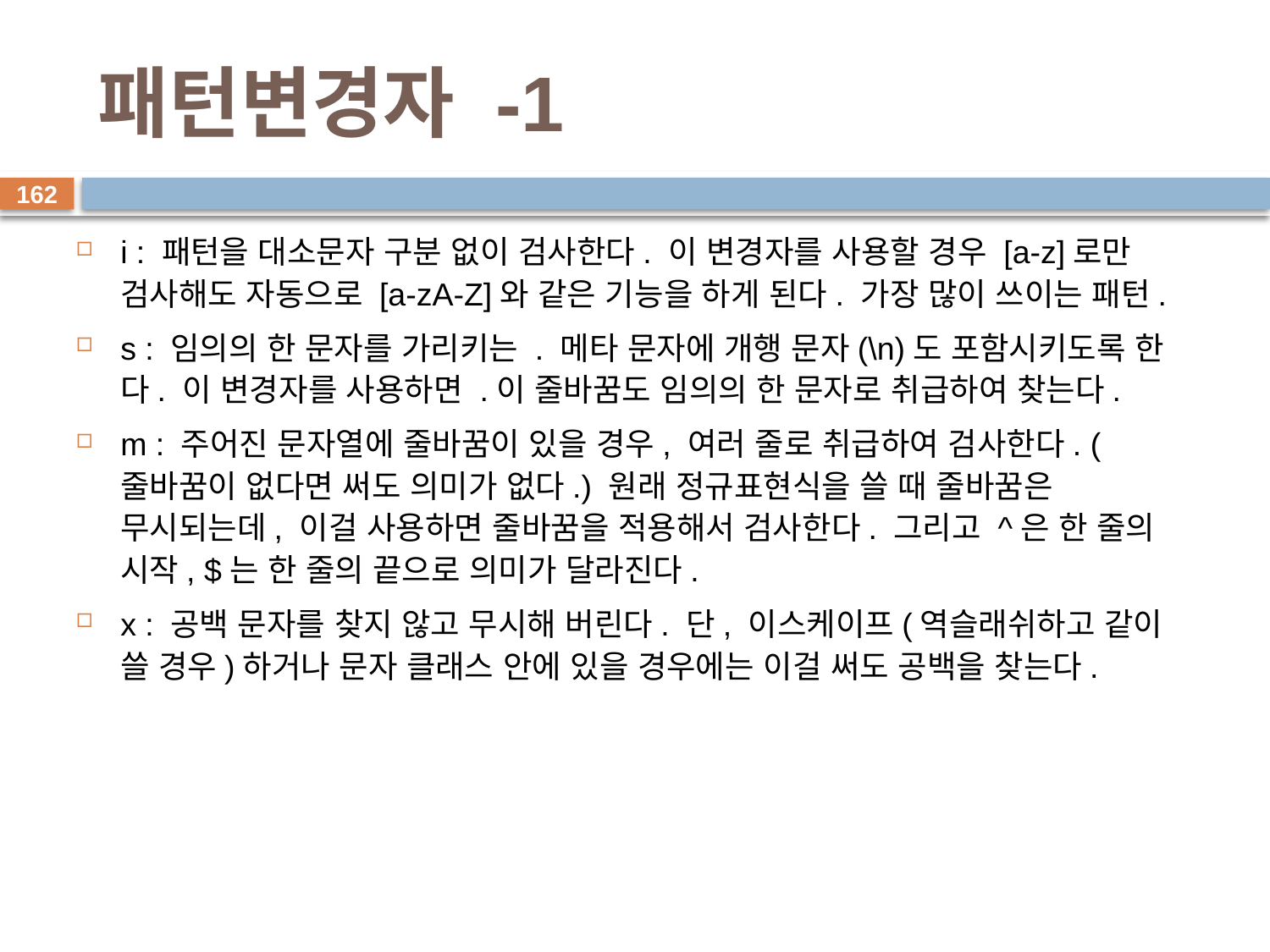

# 패턴변경자 -1
162
i : 패턴을 대소문자 구분 없이 검사한다. 이 변경자를 사용할 경우 [a-z]로만 검사해도 자동으로 [a-zA-Z]와 같은 기능을 하게 된다. 가장 많이 쓰이는 패턴.
s : 임의의 한 문자를 가리키는 . 메타 문자에 개행 문자(\n)도 포함시키도록 한다. 이 변경자를 사용하면 .이 줄바꿈도 임의의 한 문자로 취급하여 찾는다.
m : 주어진 문자열에 줄바꿈이 있을 경우, 여러 줄로 취급하여 검사한다. (줄바꿈이 없다면 써도 의미가 없다.) 원래 정규표현식을 쓸 때 줄바꿈은 무시되는데, 이걸 사용하면 줄바꿈을 적용해서 검사한다. 그리고 ^은 한 줄의 시작, $는 한 줄의 끝으로 의미가 달라진다.
x : 공백 문자를 찾지 않고 무시해 버린다. 단, 이스케이프(역슬래쉬하고 같이 쓸 경우)하거나 문자 클래스 안에 있을 경우에는 이걸 써도 공백을 찾는다.